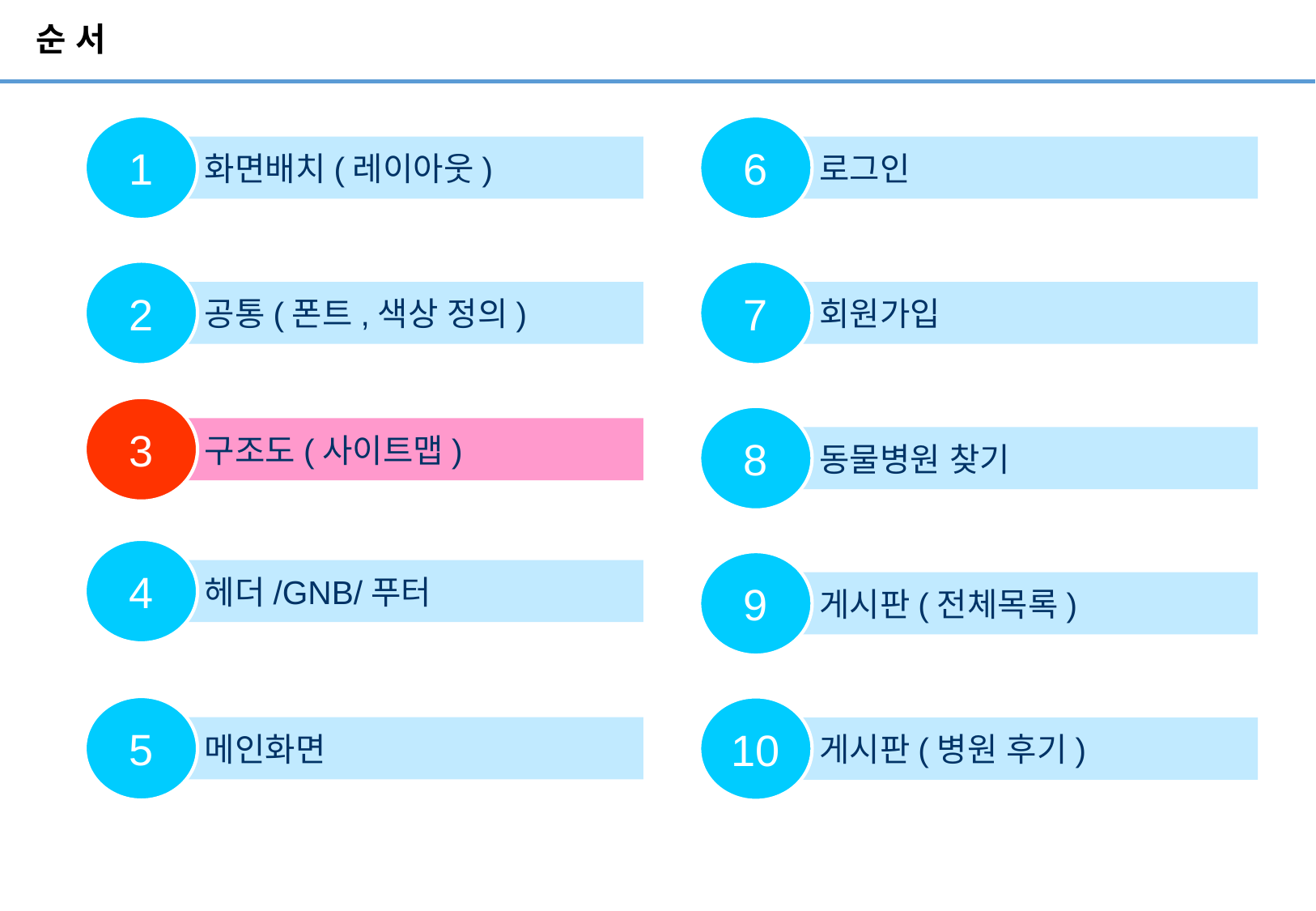

# 순 서
1
6
      화면배치(레이아웃)
      로그인
7
2
      공통(폰트,색상 정의)
      회원가입
3
8
      구조도(사이트맵)
      동물병원 찾기
4
9
      헤더/GNB/푸터
      게시판(전체목록)
5
10
      메인화면
      게시판(병원 후기)